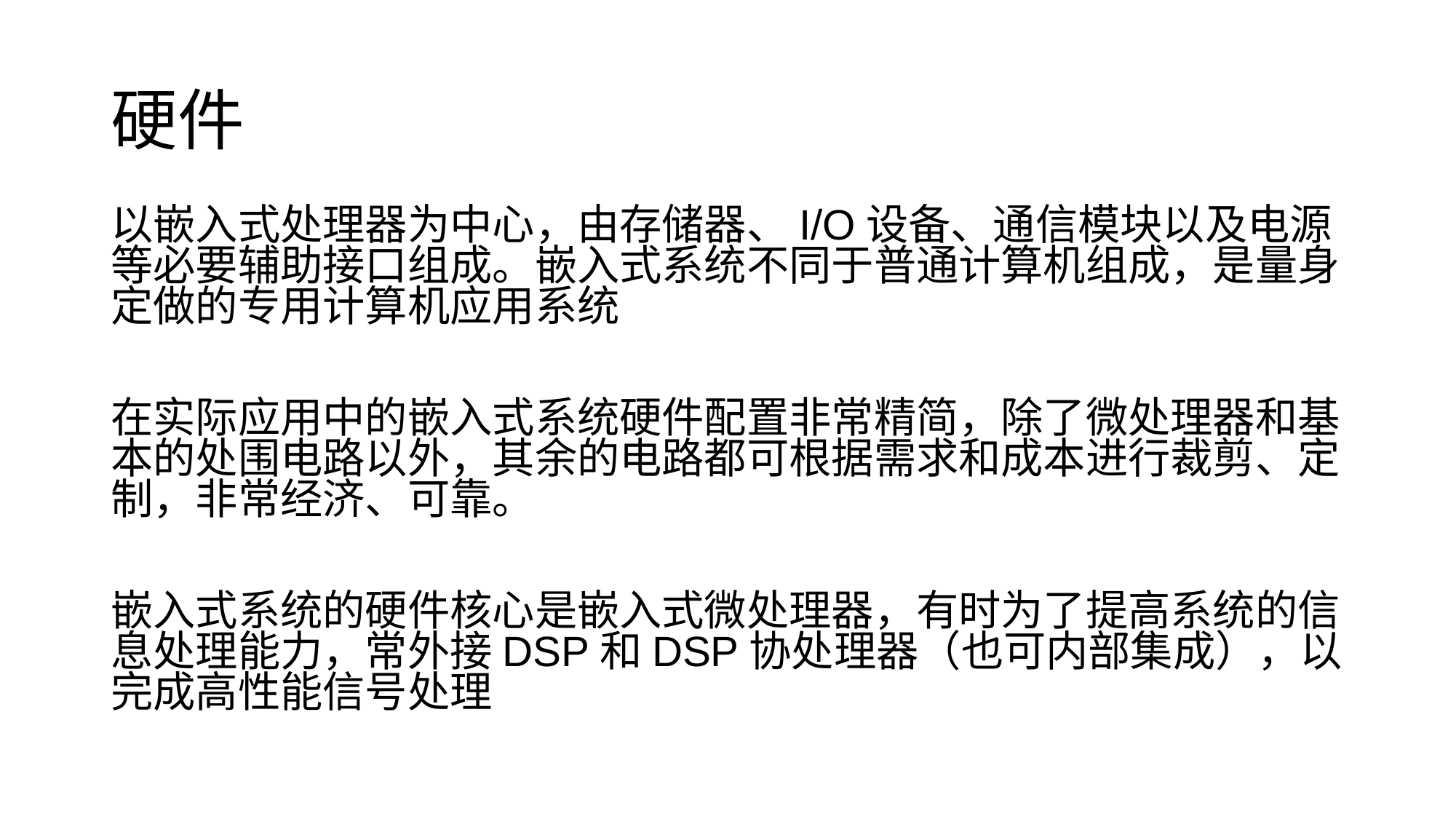

# 硬件
以嵌入式处理器为中心，由存储器、I/O设备、通信模块以及电源等必要辅助接口组成。嵌入式系统不同于普通计算机组成，是量身定做的专用计算机应用系统

在实际应用中的嵌入式系统硬件配置非常精简，除了微处理器和基本的处围电路以外，其余的电路都可根据需求和成本进行裁剪、定制，非常经济、可靠。

嵌入式系统的硬件核心是嵌入式微处理器，有时为了提高系统的信息处理能力，常外接DSP和DSP协处理器（也可内部集成），以完成高性能信号处理